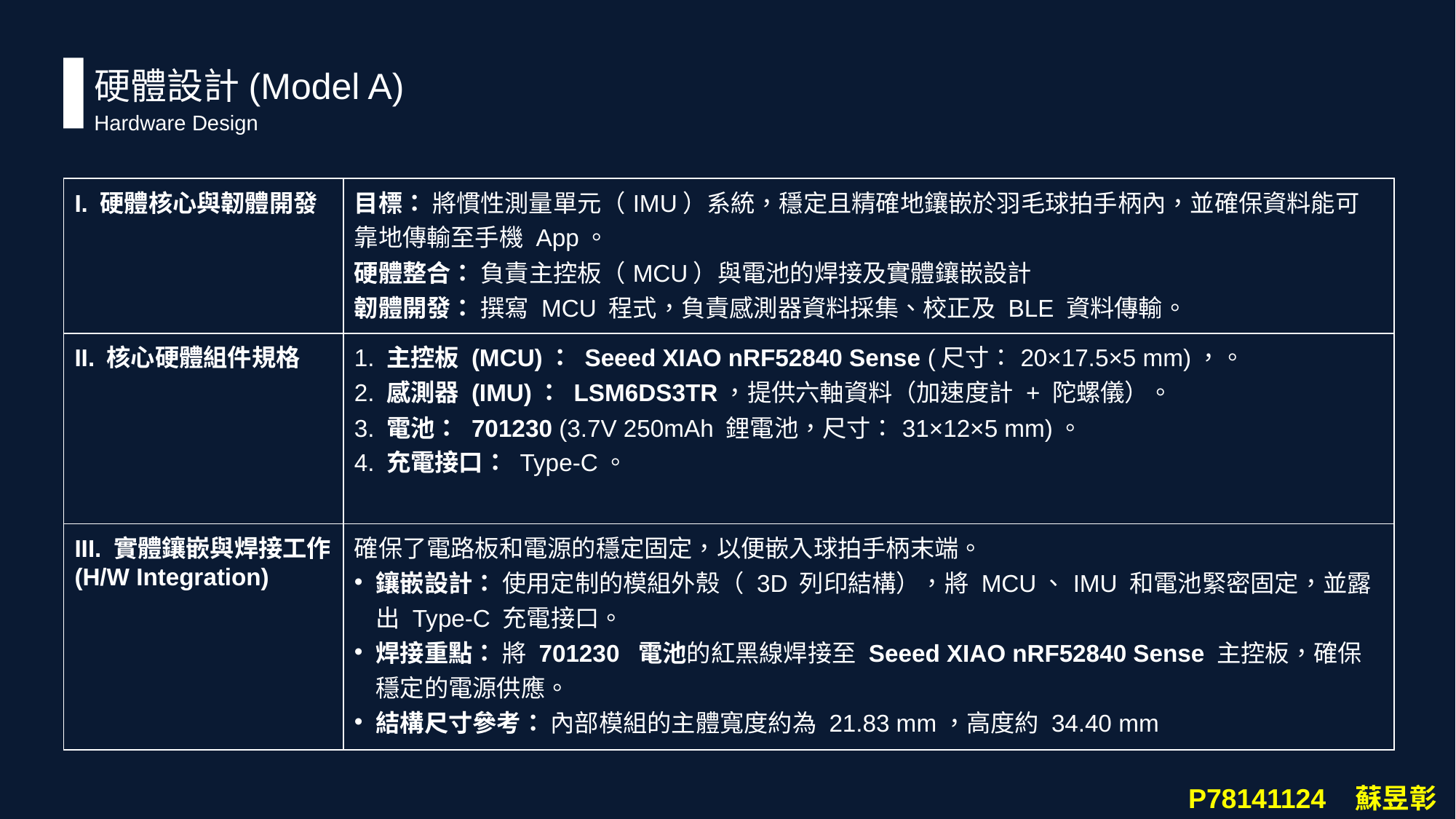

硬體設計(Model A)
Hardware Design
| I. 硬體核心與韌體開發 | 目標： 將慣性測量單元（IMU）系統，穩定且精確地鑲嵌於羽毛球拍手柄內，並確保資料能可靠地傳輸至手機 App。 硬體整合： 負責主控板（MCU）與電池的焊接及實體鑲嵌設計 韌體開發： 撰寫 MCU 程式，負責感測器資料採集、校正及 BLE 資料傳輸。 |
| --- | --- |
| II. 核心硬體組件規格 | 1. 主控板 (MCU)： Seeed XIAO nRF52840 Sense (尺寸：20×17.5×5 mm)，。 2. 感測器 (IMU)： LSM6DS3TR，提供六軸資料（加速度計 + 陀螺儀）。 3. 電池： 701230 (3.7V 250mAh 鋰電池，尺寸：31×12×5 mm)。 4. 充電接口： Type-C。 |
| III. 實體鑲嵌與焊接工作 (H/W Integration) | 確保了電路板和電源的穩定固定，以便嵌入球拍手柄末端。 鑲嵌設計： 使用定制的模組外殼（ 3D 列印結構），將 MCU、IMU 和電池緊密固定，並露出 Type-C 充電接口。 焊接重點： 將 701230  電池的紅黑線焊接至 Seeed XIAO nRF52840 Sense 主控板，確保穩定的電源供應。 結構尺寸參考： 內部模組的主體寬度約為 21.83 mm，高度約 34.40 mm |
P78141124   蘇昱彰